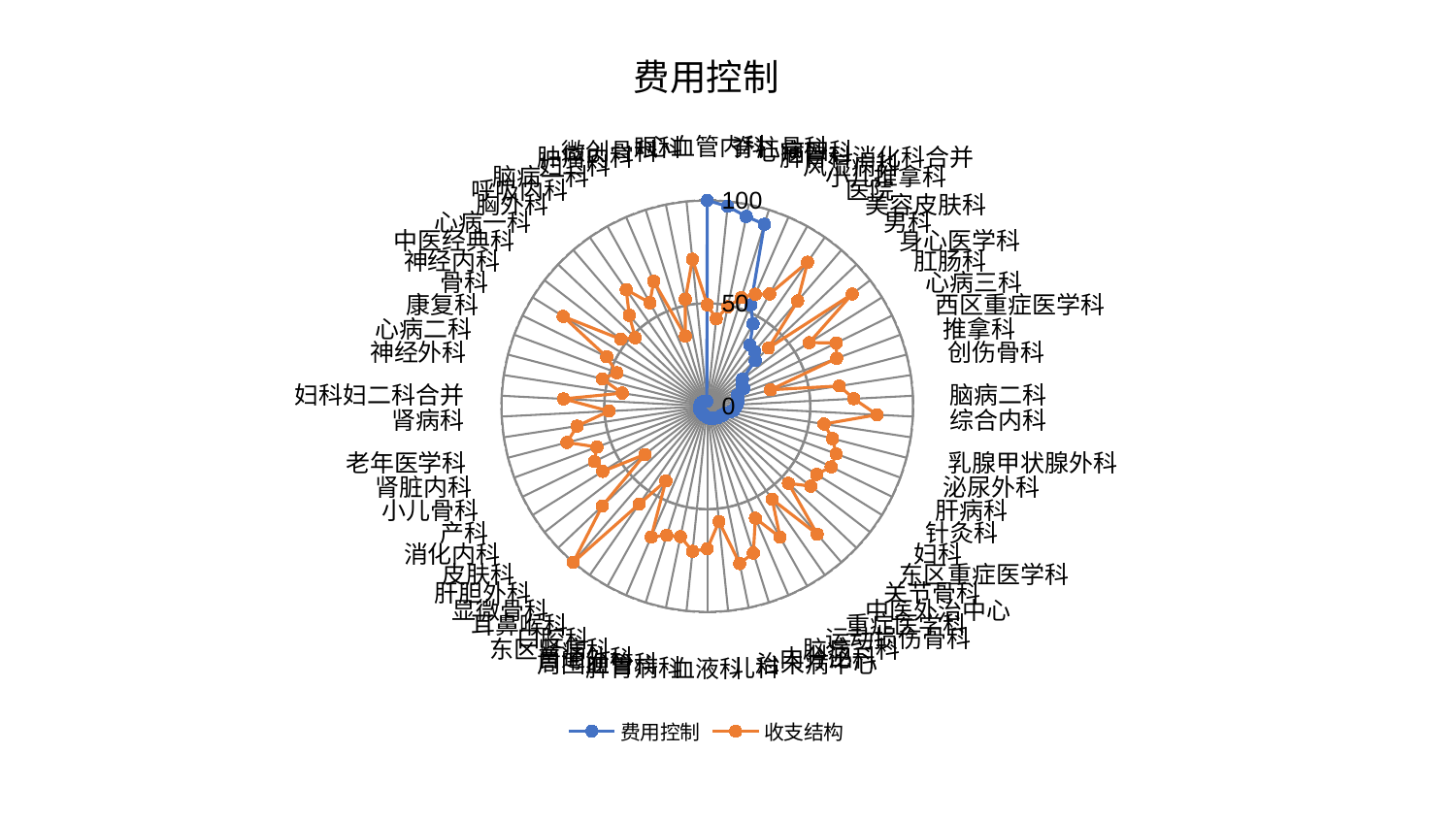

### Chart: 费用控制

| Category | 费用控制 | 收支结构 |
|---|---|---|
| 心血管内科 | 100.0 | 49.30788401589847 |
| 脊柱骨科 | 97.58945576912986 | 42.653276990177716 |
| 心病四科 | 94.10235391897493 | 49.29891523765014 |
| 脾胃科消化科合并 | 92.65609167197935 | 55.2851035080978 |
| 风湿病科 | 53.543808421252486 | 59.1862116248995 |
| 小儿推拿科 | 45.77909678467999 | 62.35985698179022 |
| 医院 | 36.20539077502373 | 85.23960594047163 |
| 美容皮肤科 | 35.17886545482832 | 67.37414739469834 |
| 男科 | 32.12618830637528 | 40.97464065220491 |
| 身心医学科 | 21.632134868016237 | 89.04071275067695 |
| 肛肠科 | 19.845417710631427 | 58.37937565599917 |
| 心病三科 | 19.800475751513872 | 69.81881483192981 |
| 西区重症医学科 | 15.550864024169766 | 67.02198168640376 |
| 推拿科 | 15.527116880309183 | 31.702777928633918 |
| 创伤骨科 | 15.240531251075828 | 64.8690669502647 |
| 脑病二科 | 14.407200848068255 | 71.27177839492617 |
| 综合内科 | 13.783479216155625 | 82.60736028301628 |
| 乳腺甲状腺外科 | 12.930167061699375 | 57.32031995574737 |
| 泌尿外科 | 11.494646857456733 | 62.838872733103706 |
| 肝病科 | 9.541247235546546 | 66.75519813655687 |
| 针灸科 | 8.971461744842848 | 66.99383791347651 |
| 妇科 | 8.64377438642043 | 62.60511066464087 |
| 东区重症医学科 | 7.881467694579752 | 63.5157012656142 |
| 关节骨科 | 7.629474944784044 | 54.35842430242985 |
| 中医外治中心 | 7.522275495889634 | 81.95772027032227 |
| 重症医学科 | 6.910745166377909 | 55.210158322105706 |
| 运动损伤骨科 | 6.805386125063272 | 72.85504866433321 |
| 脑病三科 | 6.110153902495318 | 59.2612420200778 |
| 内分泌科 | 5.992550990900347 | 74.76655992100592 |
| 治未病中心 | 5.972741184305815 | 78.06618226390778 |
| 儿科 | 5.702366792046847 | 56.326098513938014 |
| 血液科 | 5.462216519235328 | 69.27813164073612 |
| 脾胃病科 | 5.18084815132336 | 70.85819690810936 |
| 周围血管科 | 4.917598609159119 | 64.68914552886673 |
| 普通外科 | 4.674164744429747 | 65.75739567229171 |
| 东区肾病科 | 4.543480250320145 | 69.16915837622352 |
| 口腔科 | 4.390366403651336 | 41.55176195037345 |
| 耳鼻喉科 | 4.387296279330548 | 57.96176997362245 |
| 显微骨科 | 4.271549936316533 | 100.0 |
| 肝胆外科 | 4.166922178983667 | 70.43379805771607 |
| 皮肤科 | 4.134910777990132 | 38.36187841015871 |
| 消化内科 | 4.127036774000635 | 59.90324983692183 |
| 产科 | 4.068895048439038 | 61.12237408443456 |
| 小儿骨科 | 4.012166899625532 | 57.15237435024652 |
| 肾脏内科 | 3.9850331209440495 | 70.39914892950556 |
| 老年医学科 | 3.923232366738564 | 63.9715754476313 |
| 肾病科 | 3.8366478711565564 | 47.79780391726713 |
| 妇科妇二科合并 | 3.7030908024400446 | 69.94952733310623 |
| 神经外科 | 3.5251960529166197 | 41.81119385579093 |
| 心病二科 | 3.5170083969743327 | 52.75932361492173 |
| 康复科 | 3.500740220115961 | 46.841285577497636 |
| 骨科 | 3.348684518894522 | 54.45195812233643 |
| 神经内科 | 3.225357741161705 | 82.50658570630259 |
| 中医经典科 | 3.191561166627394 | 53.17096189891153 |
| 心病一科 | 3.044753520020886 | 48.31845774644422 |
| 胸外科 | 3.0204387068025773 | 58.19764731757373 |
| 呼吸内科 | 2.910536377427668 | 68.95915656631885 |
| 脑病一科 | 2.7356794153354365 | 57.4982594411533 |
| 妇二科 | 2.622057518712117 | 66.05870964290185 |
| 肿瘤内科 | 2.5881922907680215 | 35.6649941062646 |
| 微创骨科 | 2.5248115423135458 | 53.05827391269104 |
| 眼科 | 2.3980250355630366 | 71.75127443105278 |
40